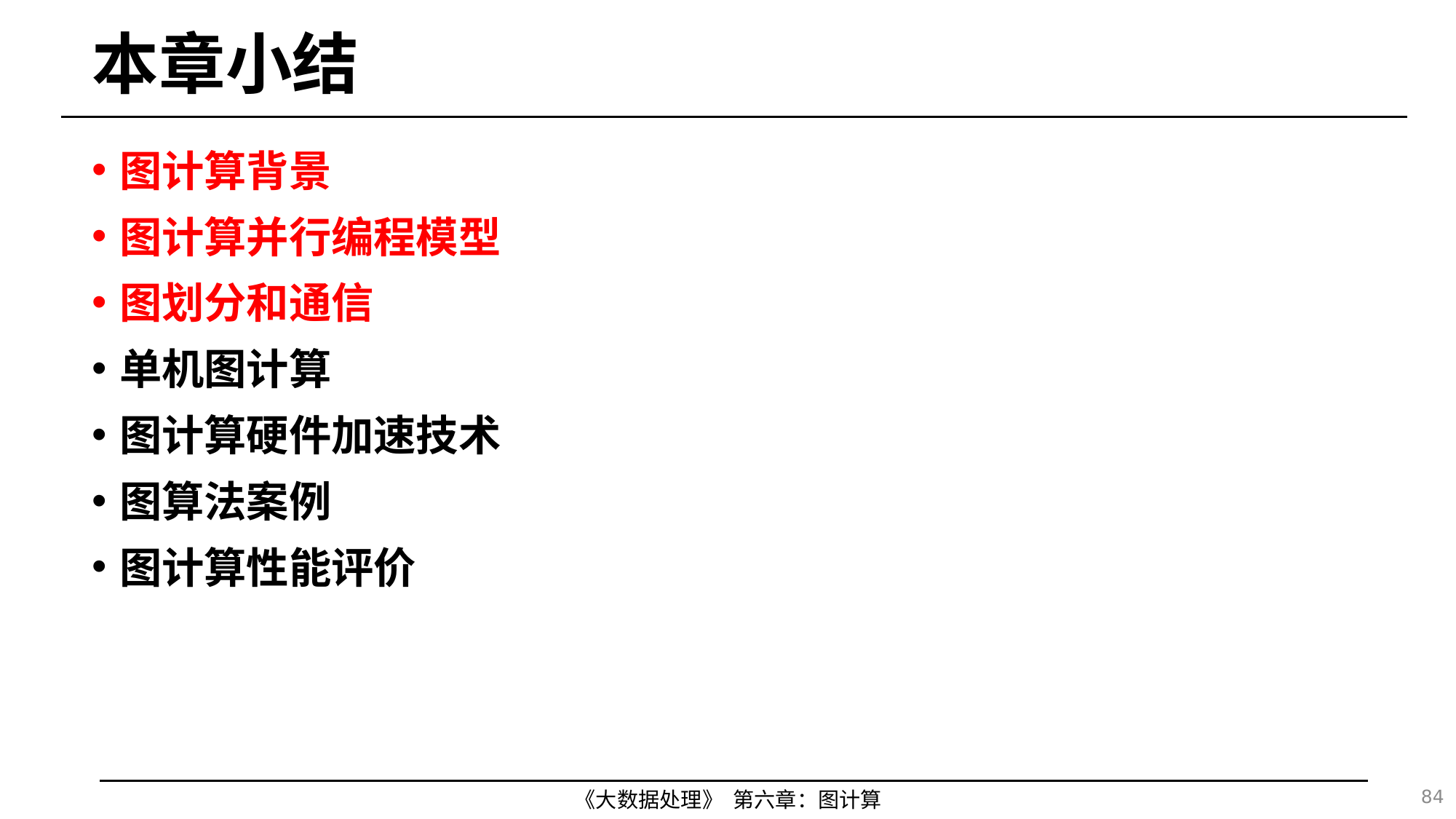

# 本章小结
图计算背景
图计算并行编程模型
图划分和通信
单机图计算
图计算硬件加速技术
图算法案例
图计算性能评价
84